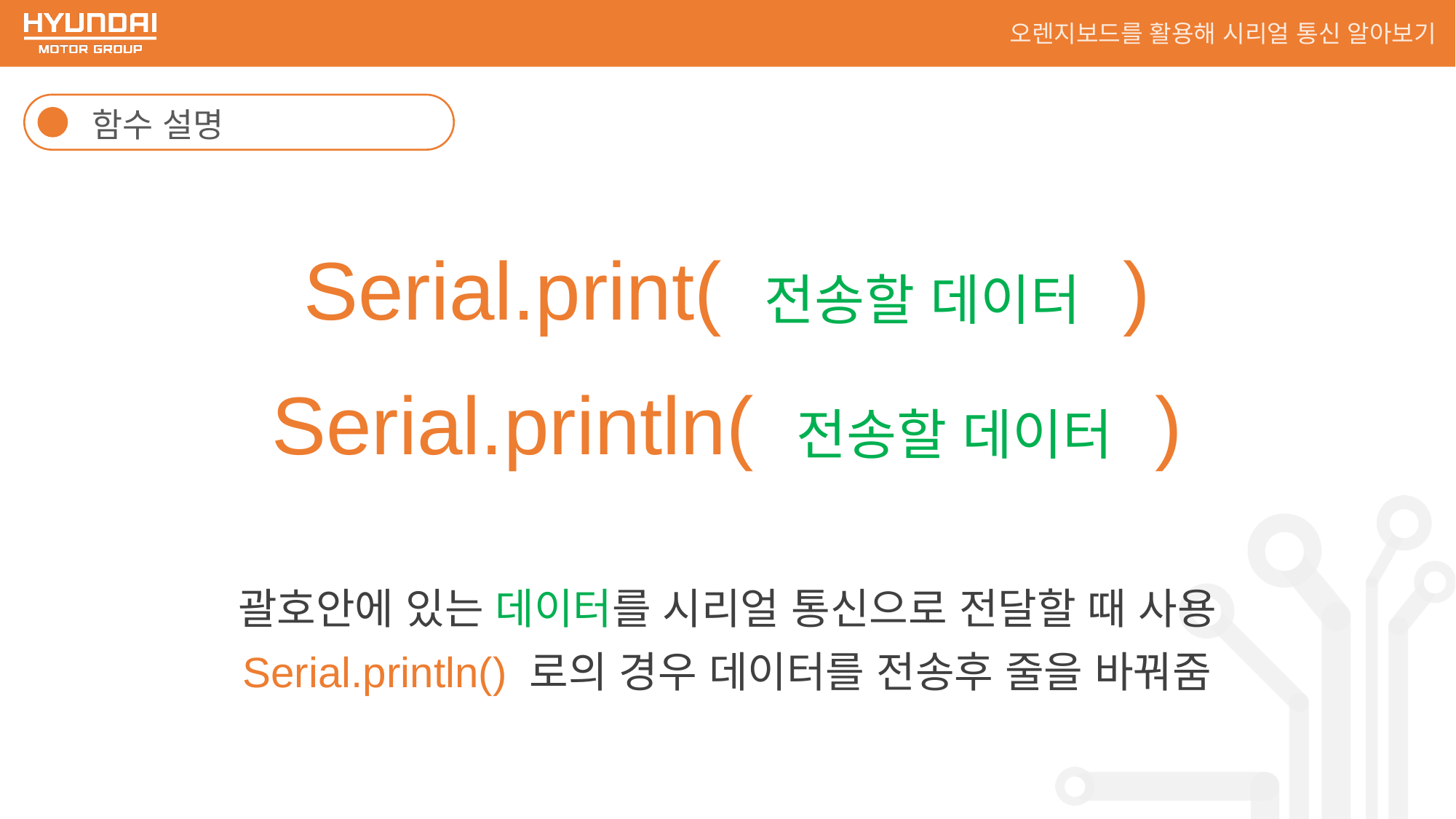

오렌지보드를 활용해 시리얼 통신 알아보기
함수 설명
Serial.print( 전송할 데이터 )

Serial.println( 전송할 데이터 )

괄호안에 있는 데이터를 시리얼 통신으로 전달할 때 사용

Serial.println() 로의 경우 데이터를 전송후 줄을 바꿔줌